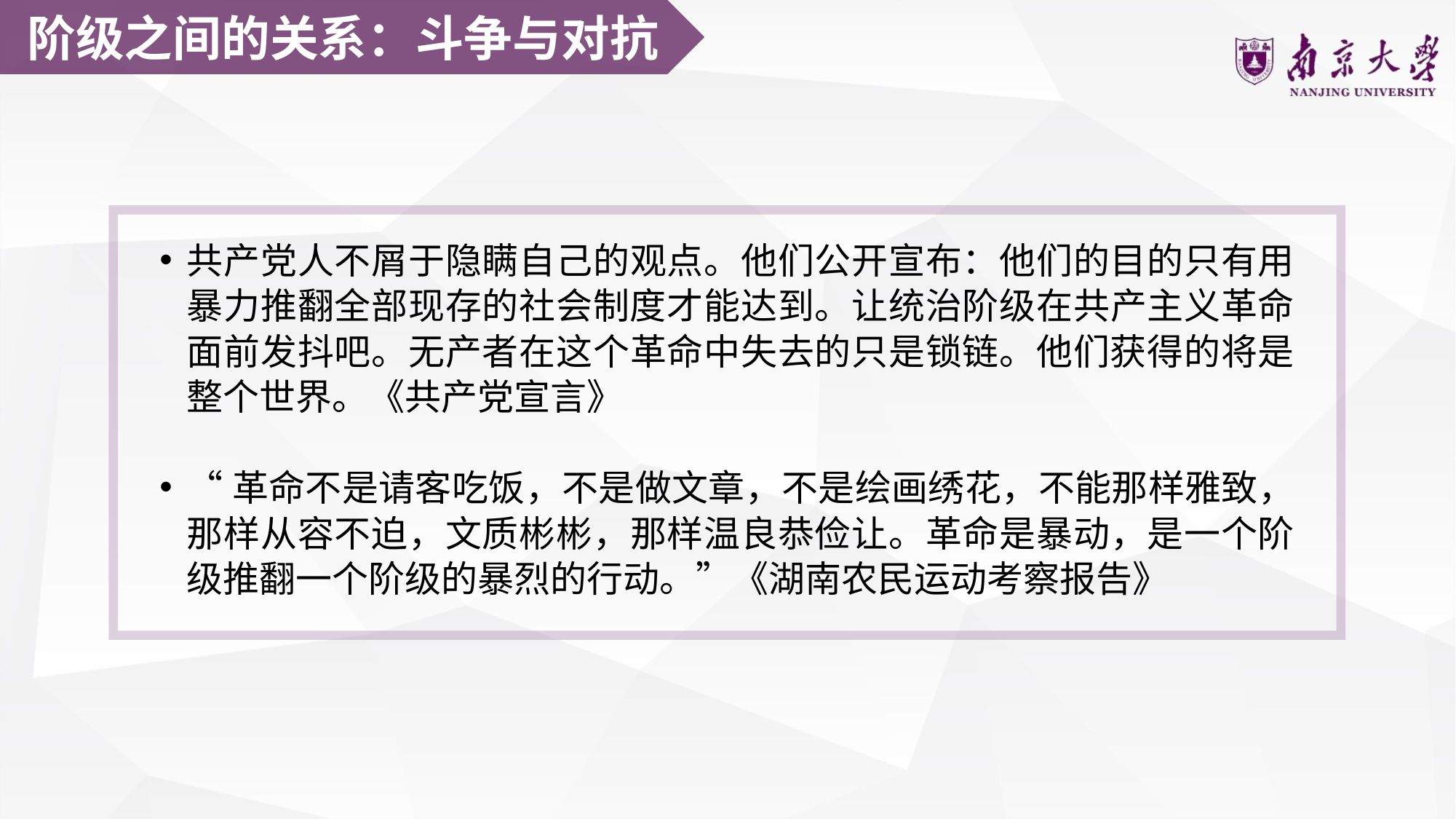

阶级之间的关系：斗争与对抗

共产党人不屑于隐瞒自己的观点。他们公开宣布：他们的目的只有用暴力推翻全部现存的社会制度才能达到。让统治阶级在共产主义革命面前发抖吧。无产者在这个革命中失去的只是锁链。他们获得的将是整个世界。《共产党宣言》

“革命不是请客吃饭，不是做文章，不是绘画绣花，不能那样雅致，那样从容不迫，文质彬彬，那样温良恭俭让。革命是暴动，是一个阶级推翻一个阶级的暴烈的行动。”《湖南农民运动考察报告》